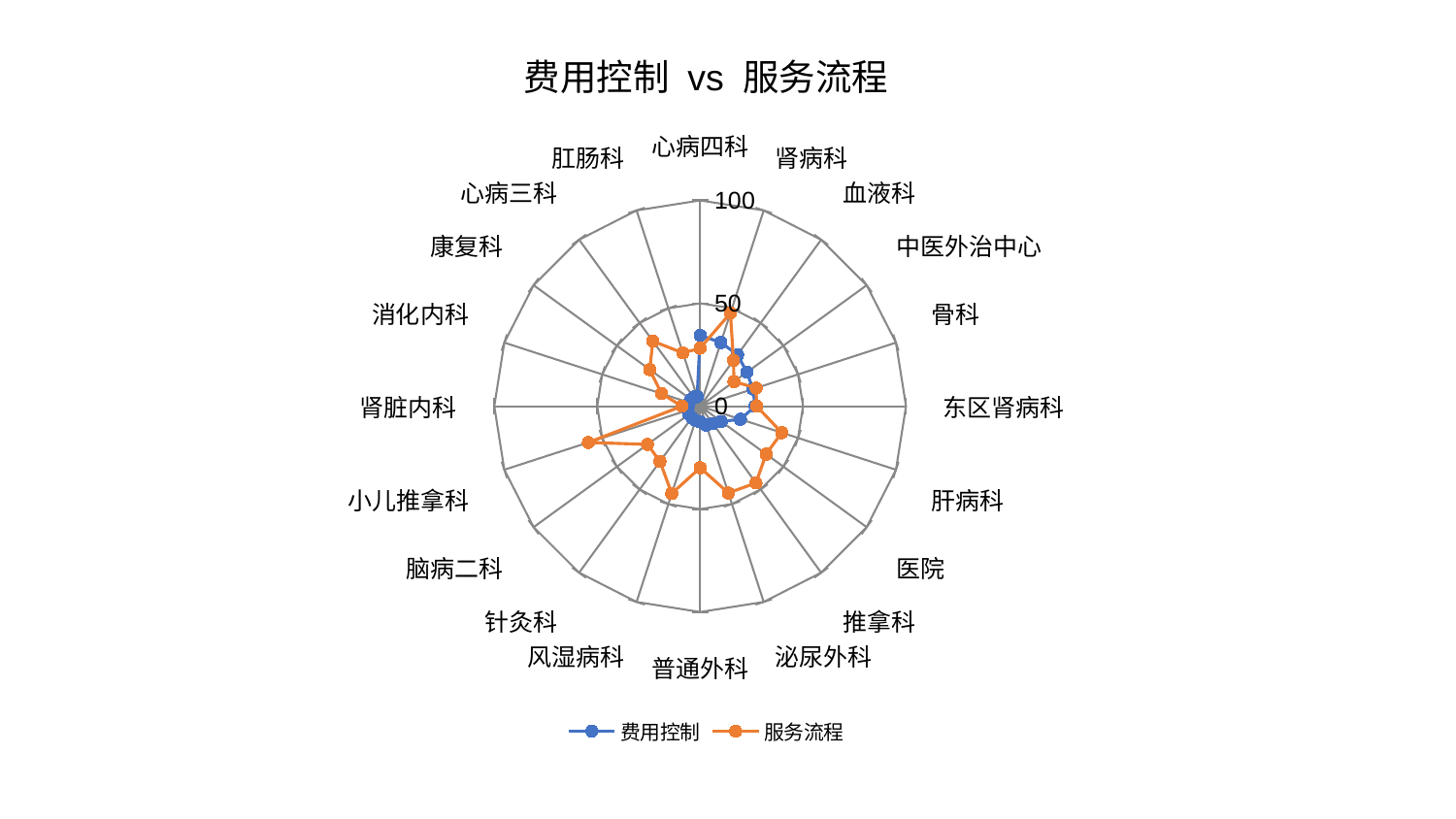

### Chart: 费用控制 vs 服务流程

| Category | 费用控制 | 服务流程 |
|---|---|---|
| 心病四科 | 34.427144403428244 | 28.224537759347832 |
| 肾病科 | 32.56311745736739 | 47.59114033150776 |
| 血液科 | 30.899519948864118 | 27.578312227650322 |
| 中医外治中心 | 28.09004056720858 | 20.335195510060505 |
| 骨科 | 26.937308588173707 | 28.585150267873942 |
| 东区肾病科 | 26.764172832510837 | 27.44945080653563 |
| 肝病科 | 20.586247680956387 | 41.68819330457086 |
| 医院 | 12.653596765535733 | 39.63914562759852 |
| 推拿科 | 10.42193181587477 | 46.11172196932235 |
| 泌尿外科 | 9.643602247169522 | 44.340685158841666 |
| 普通外科 | 7.6421553681069865 | 29.926363114996718 |
| 风湿病科 | 7.262723113139858 | 44.6305661573776 |
| 针灸科 | 6.902819551846507 | 33.2262621856691 |
| 脑病二科 | 6.748649961015865 | 31.62203402752791 |
| 小儿推拿科 | 6.310366706390556 | 57.08383462057492 |
| 肾脏内科 | 5.853914191194315 | 8.88472873857314 |
| 消化内科 | 5.671248000691931 | 19.751314567313553 |
| 康复科 | 5.4745904083545005 | 30.29215878026675 |
| 心病三科 | 5.43778037573704 | 39.06826693960927 |
| 肛肠科 | 4.750288307216526 | 27.19934134350785 |
45